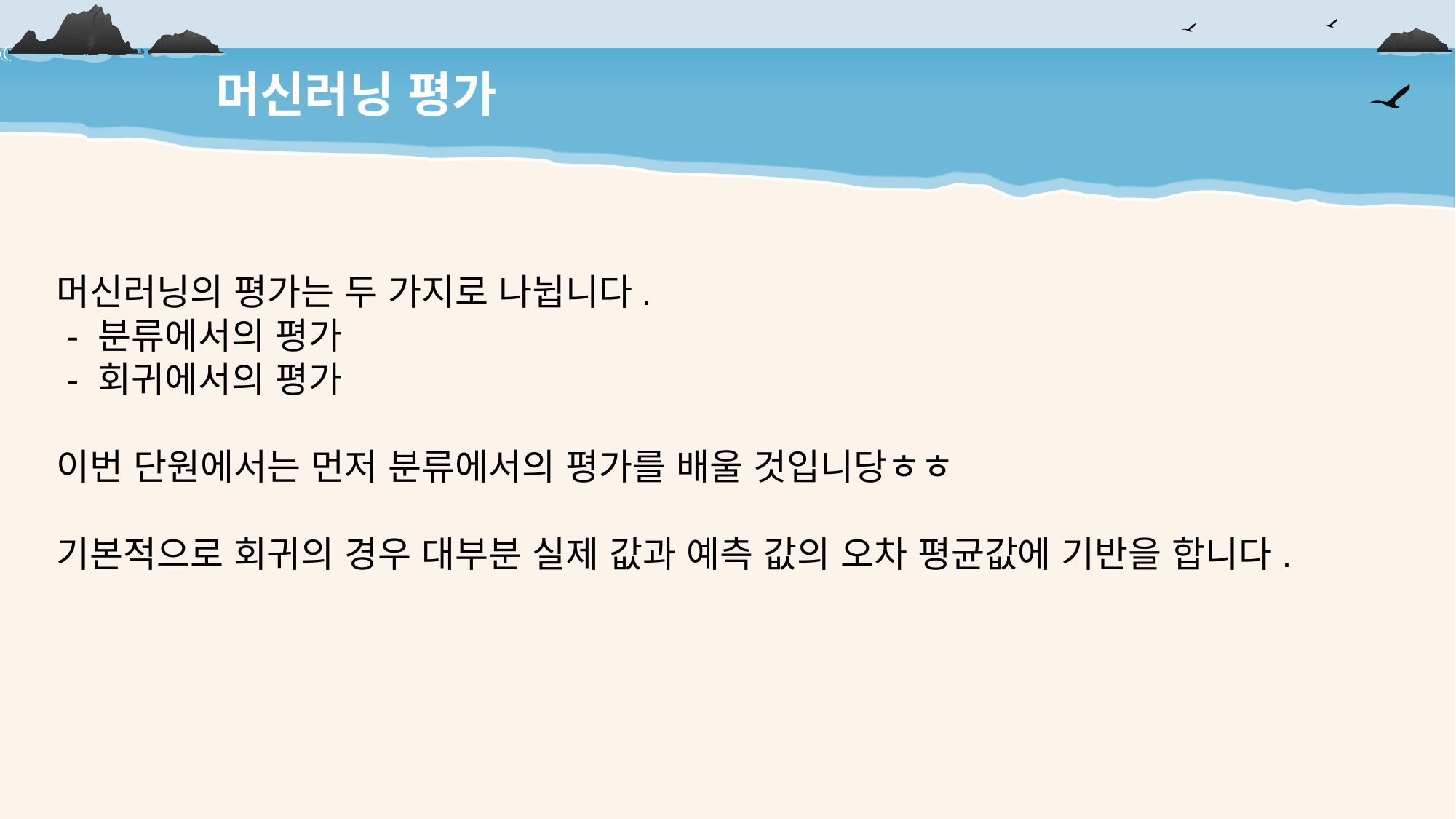

머신러닝 평가
머신러닝의 평가는 두 가지로 나뉩니다.
 - 분류에서의 평가
 - 회귀에서의 평가

이번 단원에서는 먼저 분류에서의 평가를 배울 것입니당ㅎㅎ

기본적으로 회귀의 경우 대부분 실제 값과 예측 값의 오차 평균값에 기반을 합니다.